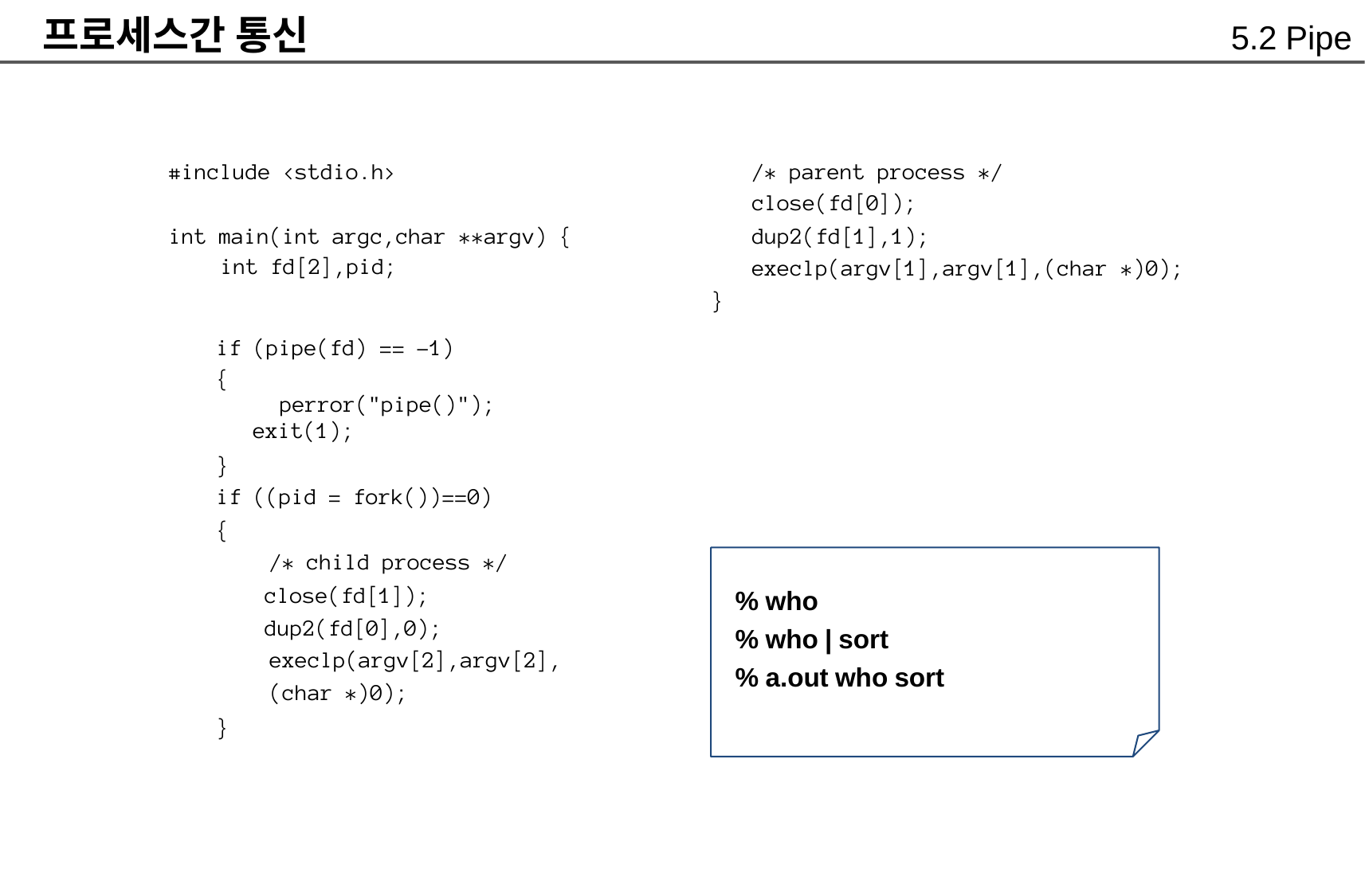

프로세스간 통신
5.2 Pipe

#include  <stdio.h>

int  main(int  argc,char  **argv)  {
	int  fd[2],pid;
/*  parent  process  */
close(fd[0]);
dup2(fd[1],1);
execlp(argv[1],argv[1],(char  *)0);
}
if  (pipe(fd)  ==  -1)
{
				perror("pipe()");
	exit(1);
}
if  ((pid  =  fork())==0)
{
			/*  child  process  */
		close(fd[1]);
		dup2(fd[0],0);
			execlp(argv[2],argv[2],
			(char  *)0);
}

% who
% who | sort
% a.out who sort